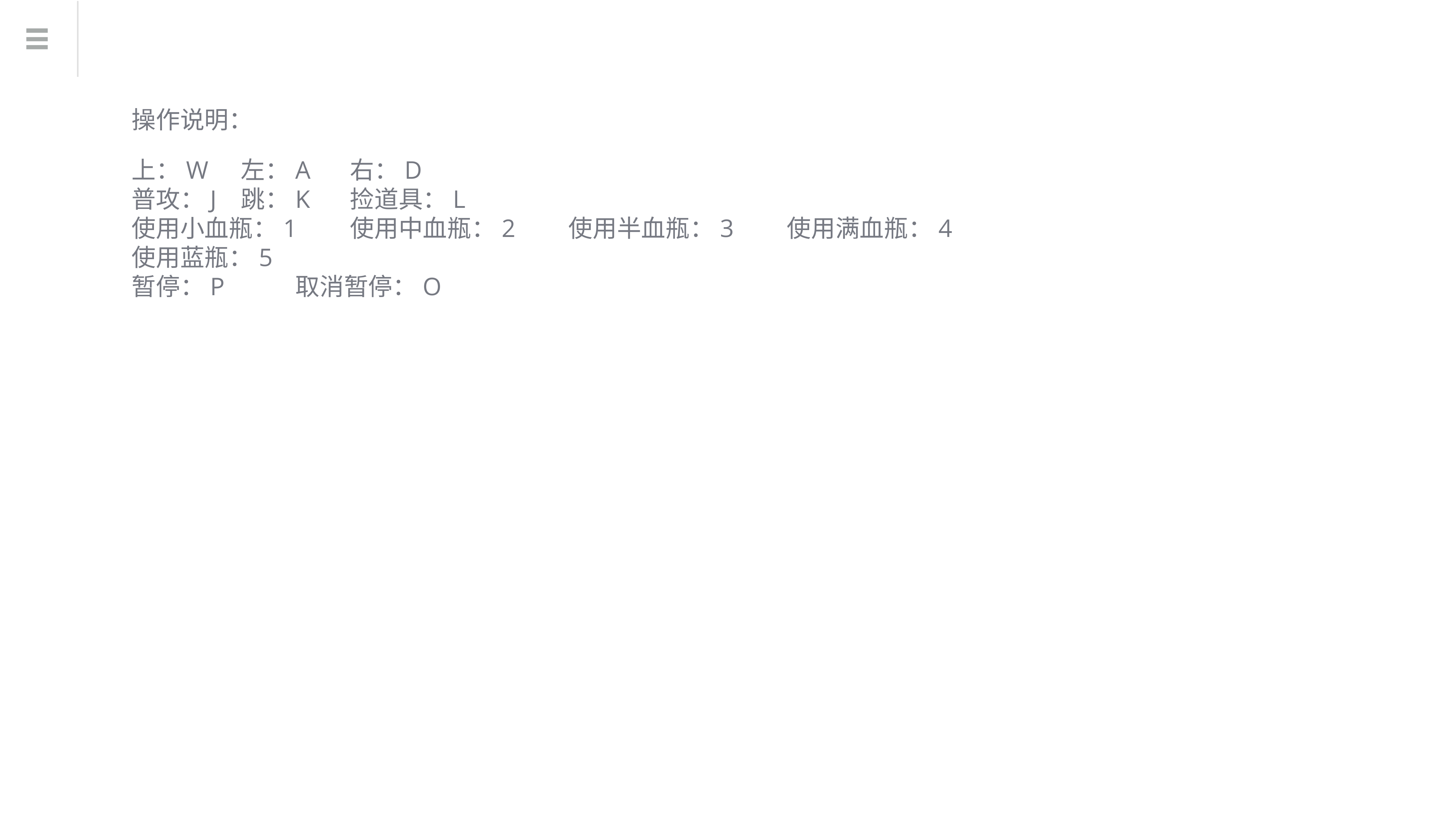

操作说明：
上：W	左：A	右：D
普攻：J	跳：K	捡道具：L
使用小血瓶：1	使用中血瓶：2	使用半血瓶：3	使用满血瓶：4	使用蓝瓶：5
暂停：P		取消暂停：O